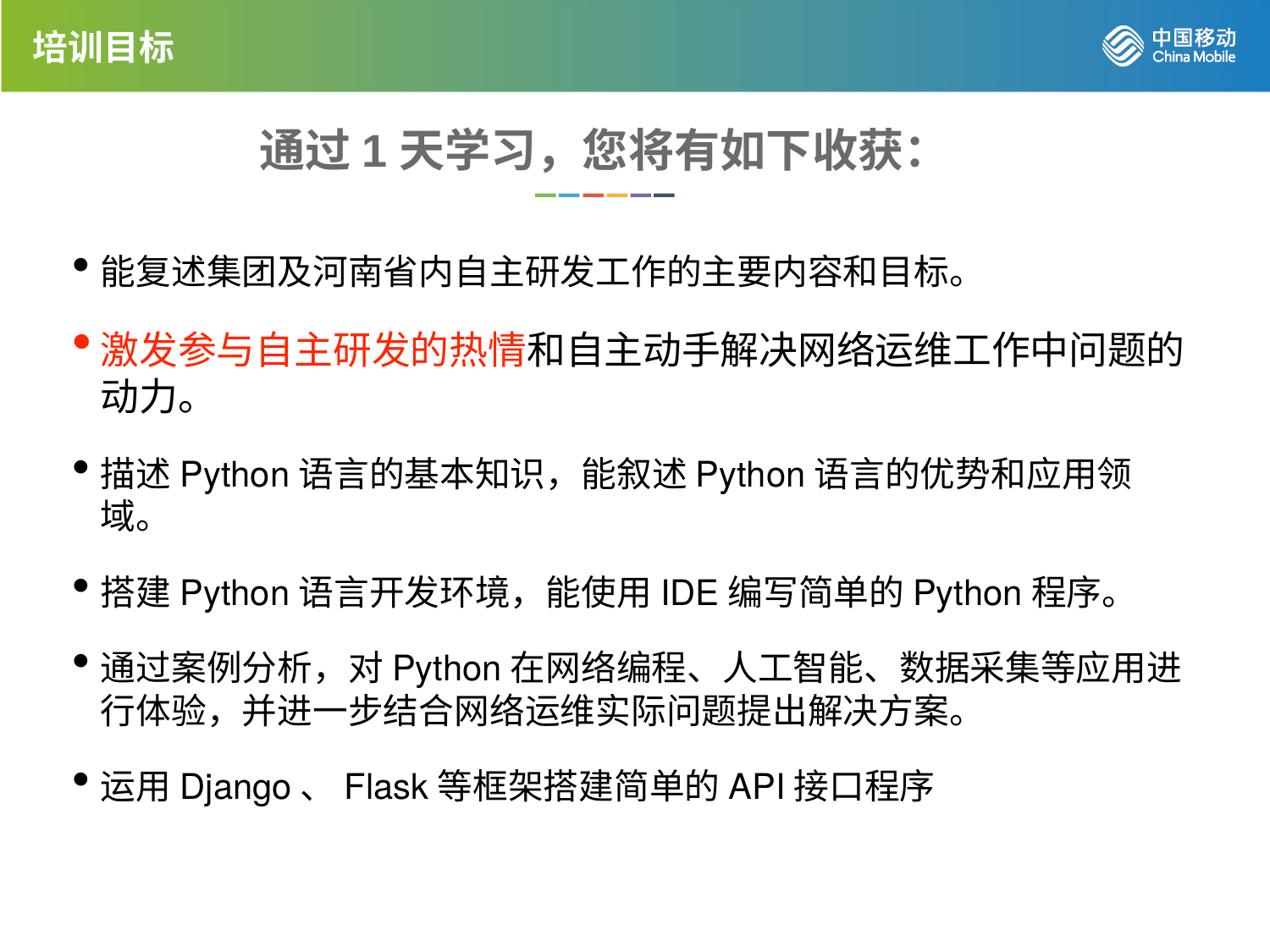

培训目标
通过1天学习，您将有如下收获：

能复述集团及河南省内自主研发工作的主要内容和目标。
激发参与自主研发的热情和自主动手解决网络运维工作中问题的动力。
描述Python语言的基本知识，能叙述Python语言的优势和应用领域。
搭建Python语言开发环境，能使用IDE编写简单的Python程序。
通过案例分析，对Python在网络编程、人工智能、数据采集等应用进行体验，并进一步结合网络运维实际问题提出解决方案。
运用Django、Flask等框架搭建简单的API接口程序
6